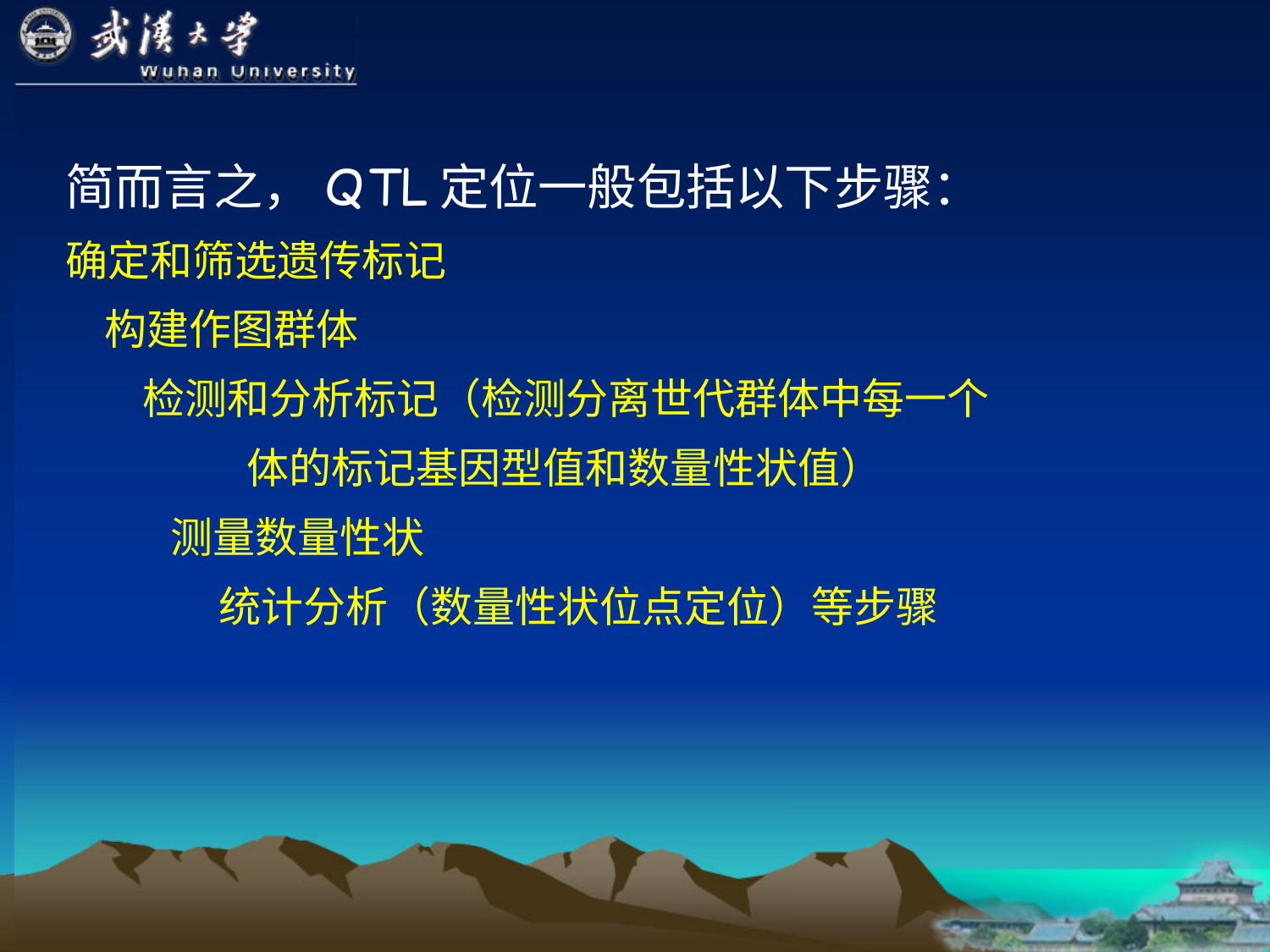

简而言之，QTL定位一般包括以下步骤：
确定和筛选遗传标记
   构建作图群体
       检测和分析标记（检测分离世代群体中每一个
                  体的标记基因型值和数量性状值）
          测量数量性状
               统计分析（数量性状位点定位）等步骤